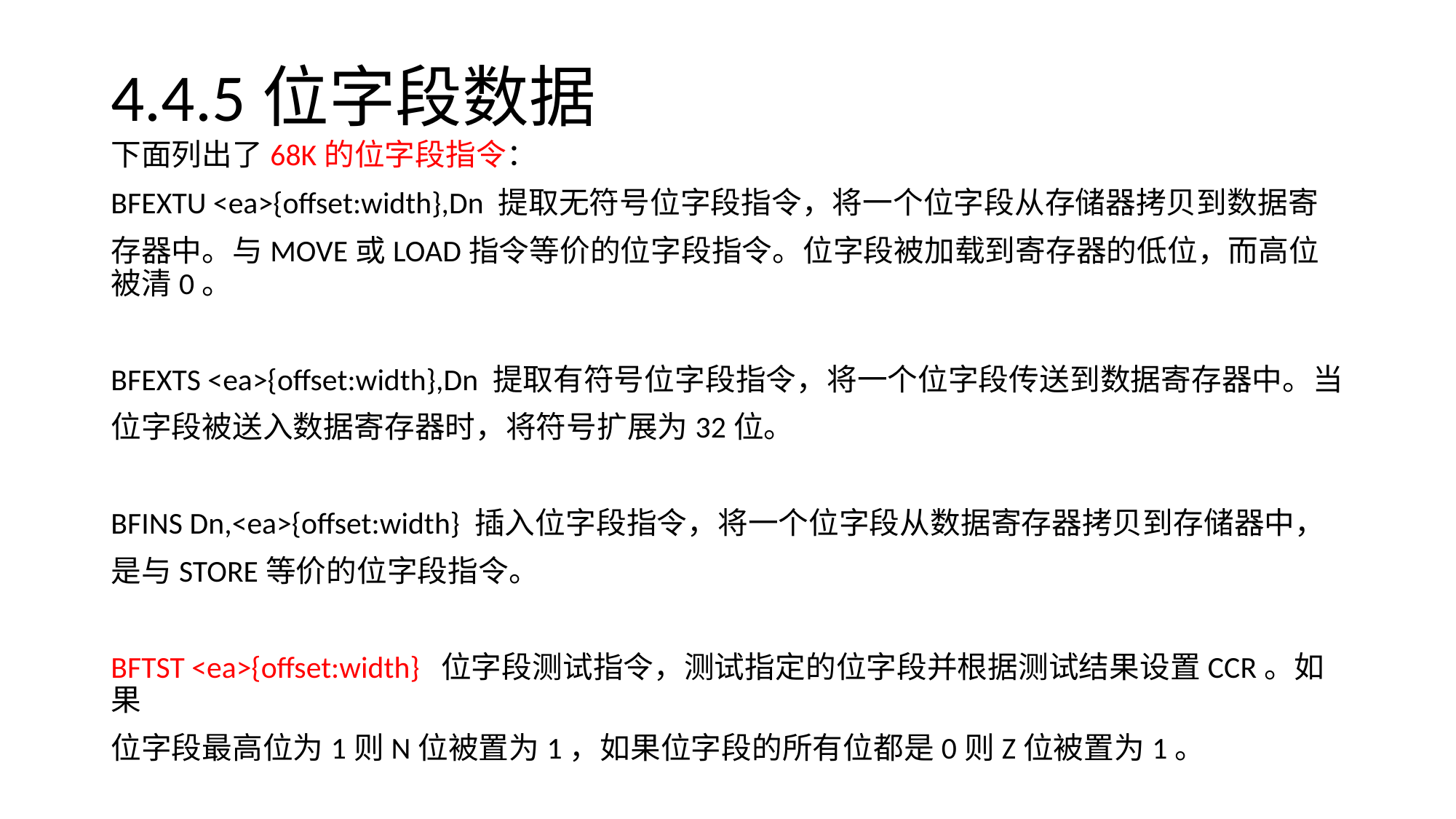

# 4.4.5位字段数据
下面列出了68K的位字段指令：
BFEXTU <ea>{offset:width},Dn 提取无符号位字段指令，将一个位字段从存储器拷贝到数据寄
存器中。与MOVE或LOAD指令等价的位字段指令。位字段被加载到寄存器的低位，而高位被清0。

BFEXTS <ea>{offset:width},Dn 提取有符号位字段指令，将一个位字段传送到数据寄存器中。当
位字段被送入数据寄存器时，将符号扩展为32位。

BFINS Dn,<ea>{offset:width} 插入位字段指令，将一个位字段从数据寄存器拷贝到存储器中，
是与STORE等价的位字段指令。

BFTST <ea>{offset:width}  位字段测试指令，测试指定的位字段并根据测试结果设置CCR。如果
位字段最高位为1则N位被置为1，如果位字段的所有位都是0则Z位被置为1。